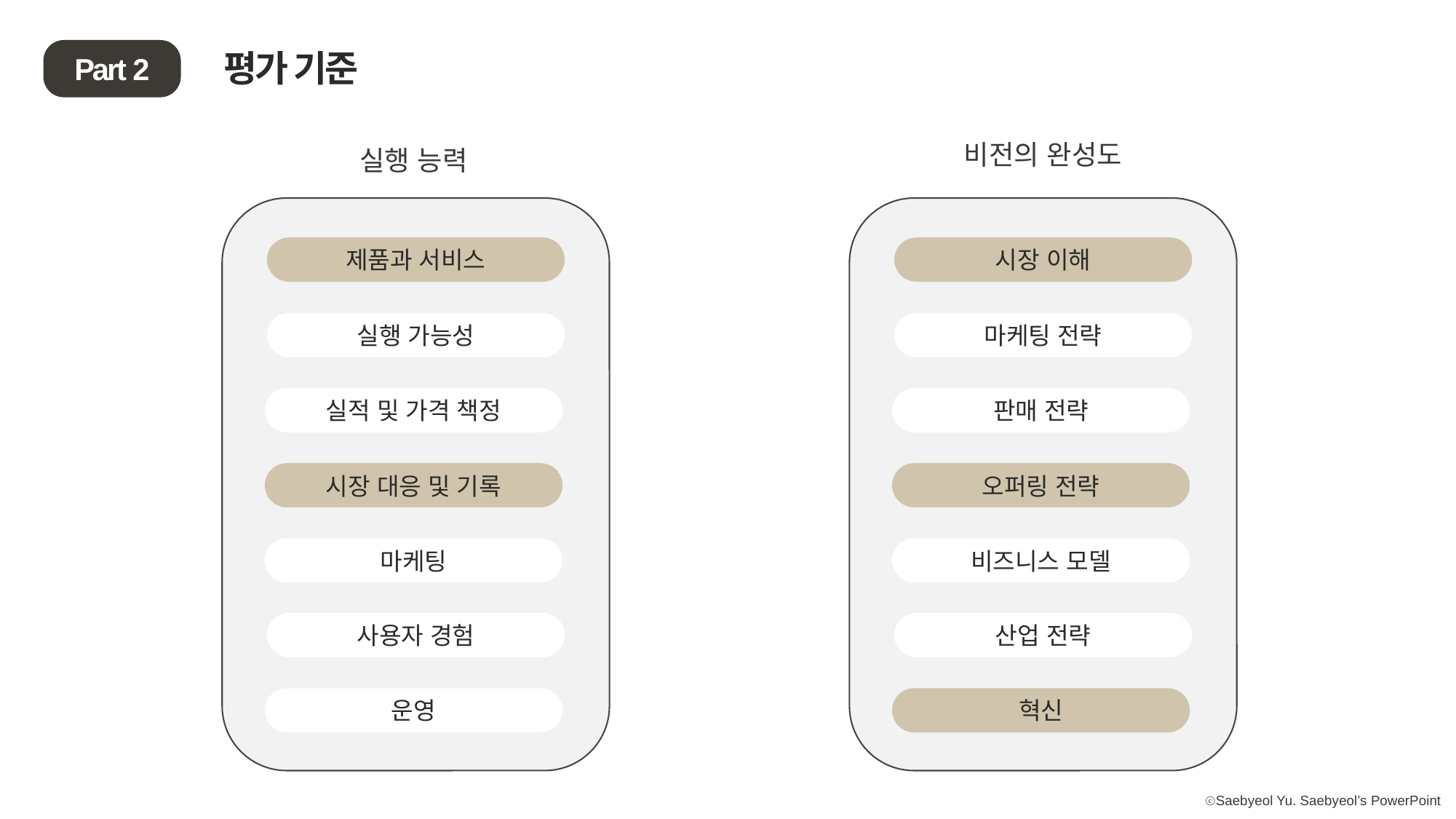

평가 기준
Part 2
비전의 완성도
실행 능력

제품과 서비스
시장 이해
실행 가능성
마케팅 전략
실적 및 가격 책정
판매 전략
시장 대응 및 기록
오퍼링 전략
마케팅
비즈니스 모델
사용자 경험
산업 전략
운영
혁신